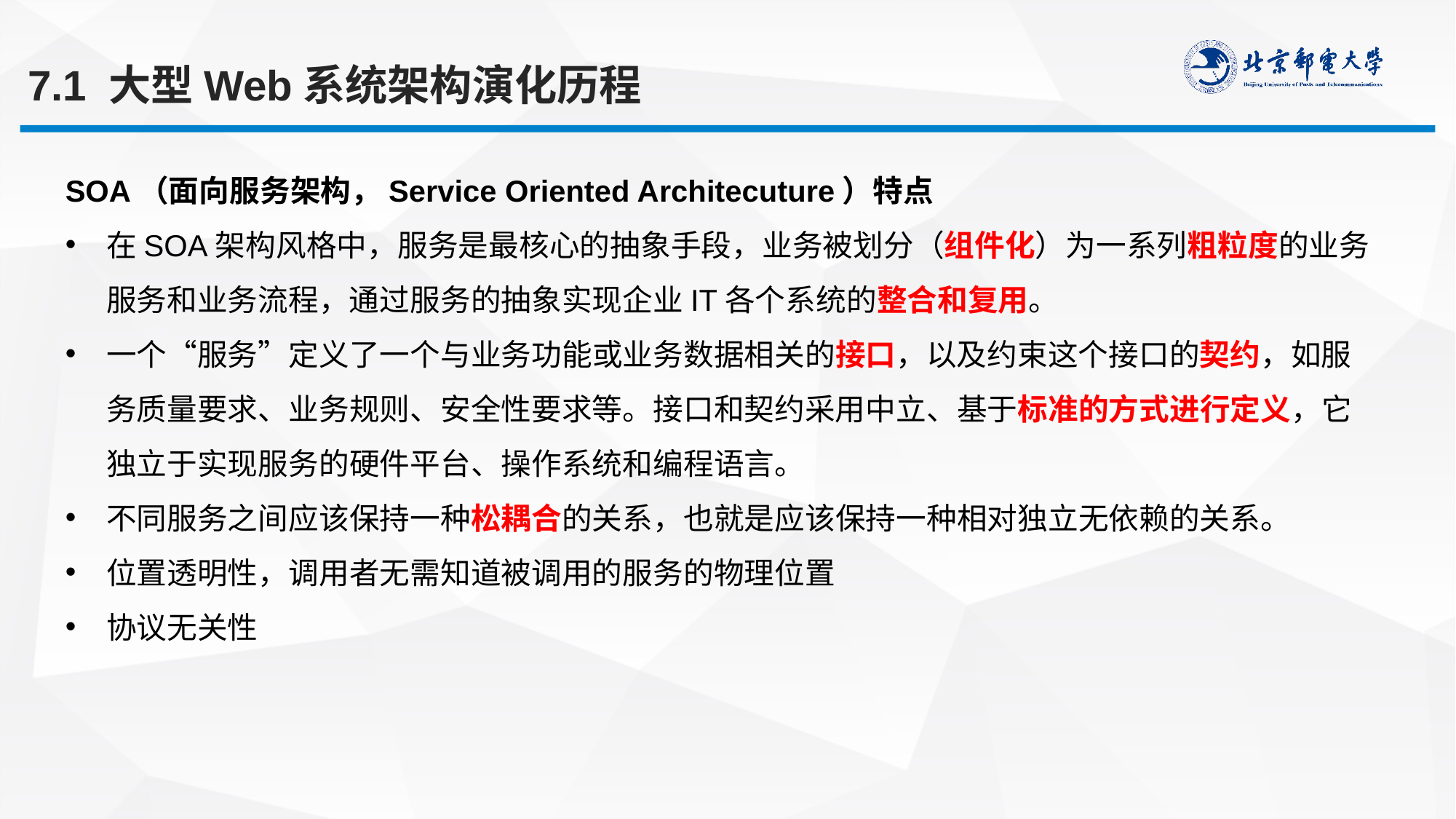

7.1 大型Web系统架构演化历程

SOA（面向服务架构，Service Oriented Architecuture）特点
在SOA架构风格中，服务是最核心的抽象手段，业务被划分（组件化）为一系列粗粒度的业务服务和业务流程，通过服务的抽象实现企业IT各个系统的整合和复用。
一个“服务”定义了一个与业务功能或业务数据相关的接口，以及约束这个接口的契约，如服务质量要求、业务规则、安全性要求等。接口和契约采用中立、基于标准的方式进行定义，它独立于实现服务的硬件平台、操作系统和编程语言。
不同服务之间应该保持一种松耦合的关系，也就是应该保持一种相对独立无依赖的关系。
位置透明性，调用者无需知道被调用的服务的物理位置
协议无关性